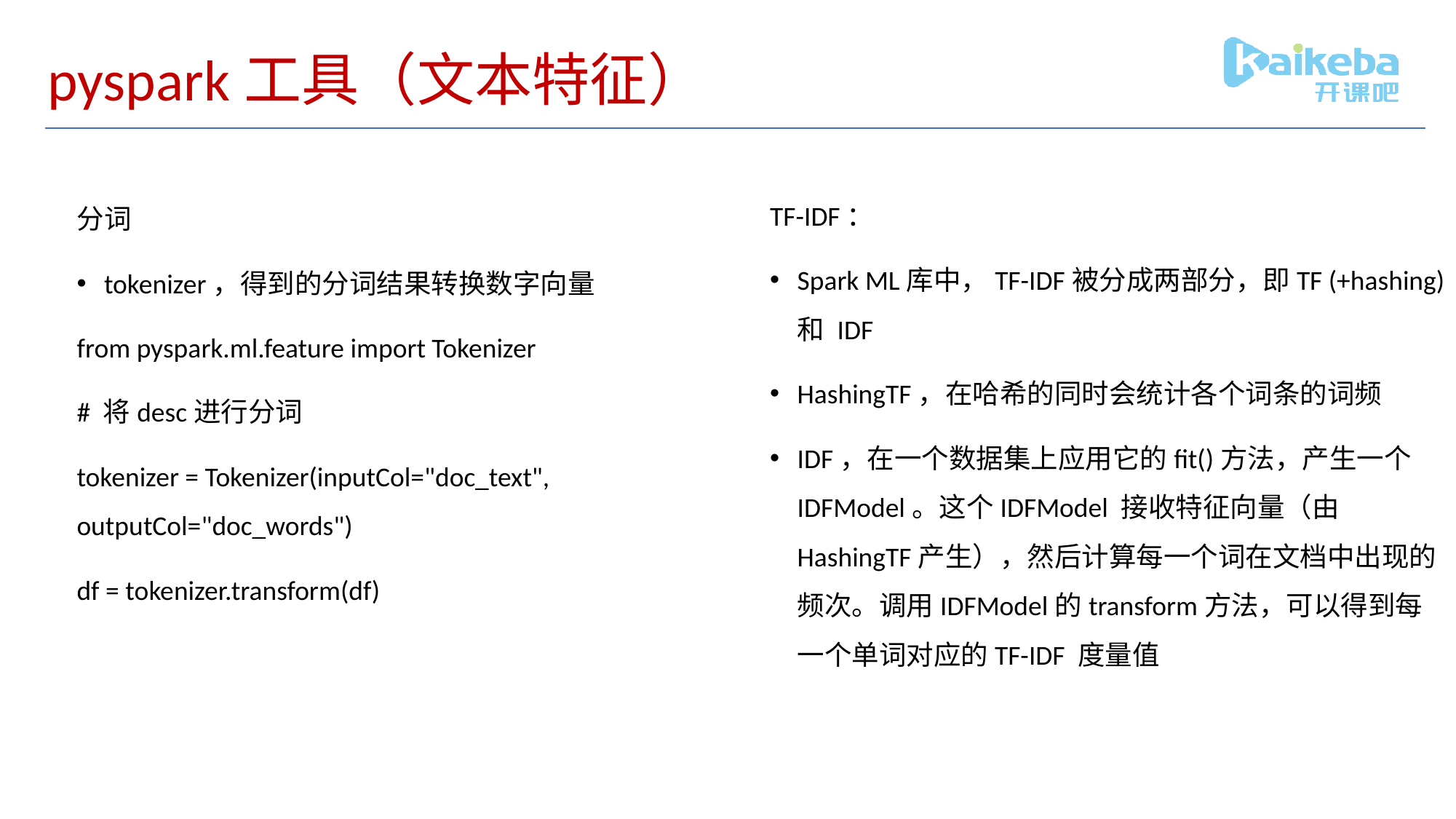

# pyspark工具（文本特征）
TF-IDF：
Spark ML库中，TF-IDF被分成两部分，即TF (+hashing) 和 IDF
HashingTF，在哈希的同时会统计各个词条的词频
IDF，在一个数据集上应用它的fit()方法，产生一个IDFModel。这个IDFModel 接收特征向量（由HashingTF产生），然后计算每一个词在文档中出现的频次。调用IDFModel的transform方法，可以得到每一个单词对应的TF-IDF 度量值
分词
tokenizer，得到的分词结果转换数字向量
from pyspark.ml.feature import Tokenizer
# 将desc进行分词
tokenizer = Tokenizer(inputCol="doc_text", outputCol="doc_words")
df = tokenizer.transform(df)